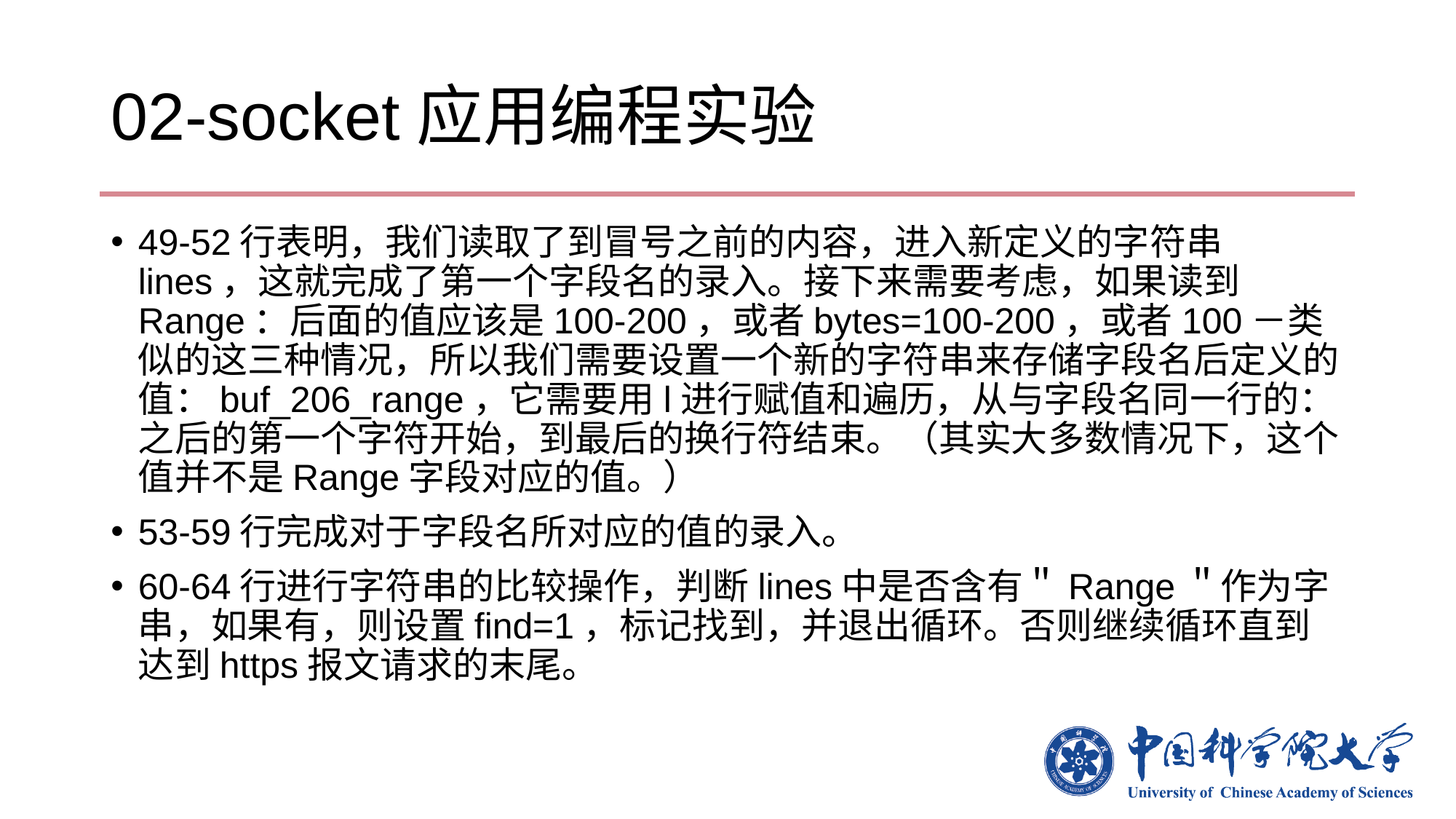

# 02-socket应用编程实验
49-52行表明，我们读取了到冒号之前的内容，进入新定义的字符串lines，这就完成了第一个字段名的录入。接下来需要考虑，如果读到Range：后面的值应该是100-200，或者bytes=100-200，或者100－类似的这三种情况，所以我们需要设置一个新的字符串来存储字段名后定义的值：buf_206_range，它需要用l进行赋值和遍历，从与字段名同一行的：之后的第一个字符开始，到最后的换行符结束。（其实大多数情况下，这个值并不是Range字段对应的值。）
53-59行完成对于字段名所对应的值的录入。
60-64行进行字符串的比较操作，判断lines中是否含有＂Range＂作为字串，如果有，则设置find=1，标记找到，并退出循环。否则继续循环直到达到https报文请求的末尾。